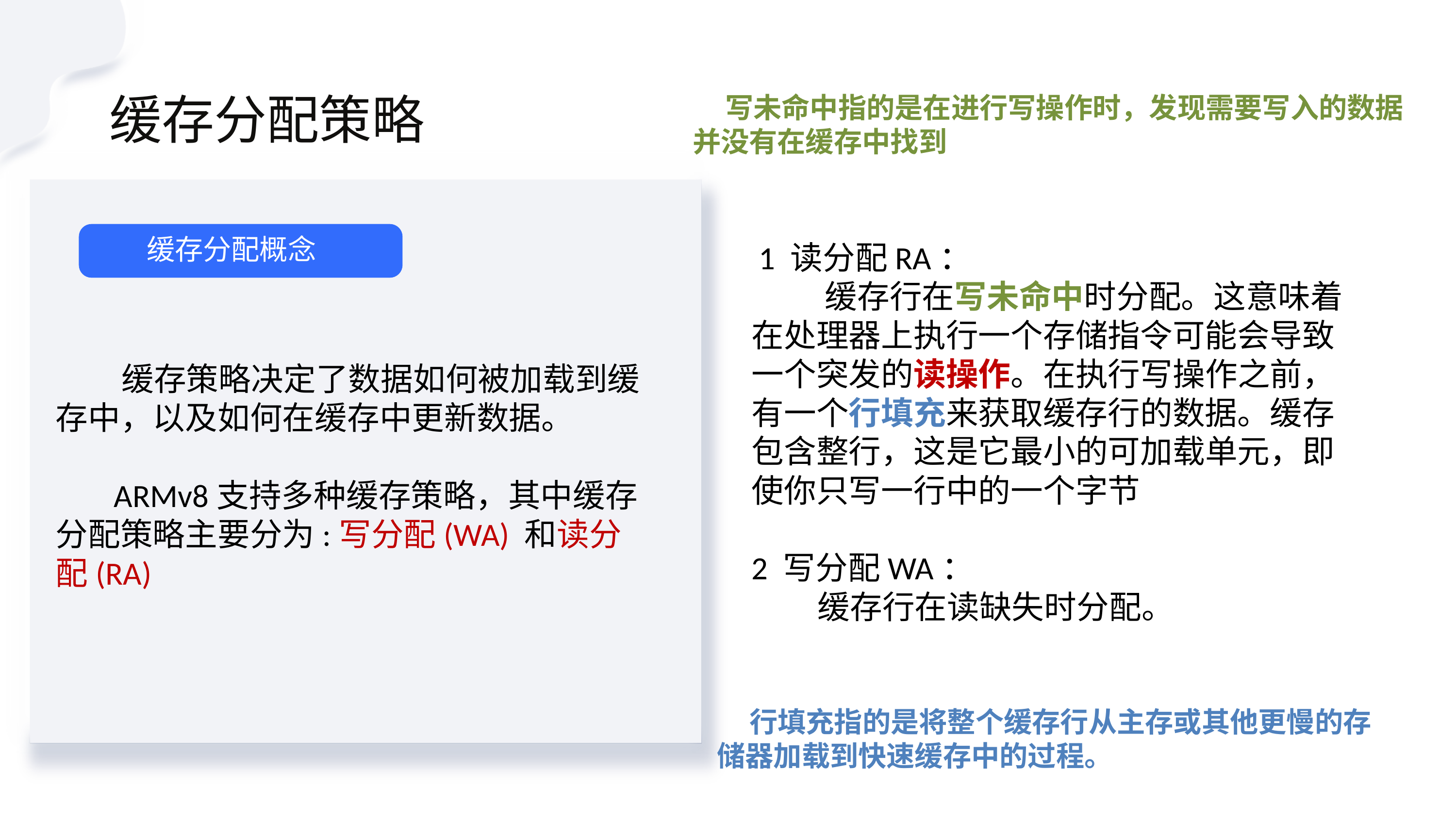

写未命中指的是在进行写操作时，发现需要写入的数据并没有在缓存中找到
缓存分配策略

缓存分配概念

 1 读分配RA：
         缓存行在写未命中时分配。这意味着在处理器上执行一个存储指令可能会导致一个突发的读操作。在执行写操作之前，有一个行填充来获取缓存行的数据。缓存包含整行，这是它最小的可加载单元，即使你只写一行中的一个字节

2 写分配WA：
        缓存行在读缺失时分配。
        缓存策略决定了数据如何被加载到缓存中，以及如何在缓存中更新数据。

        ARMv8支持多种缓存策略，其中缓存分配策略主要分为:写分配(WA) 和读分配(RA)
    行填充指的是将整个缓存行从主存或其他更慢的存储器加载到快速缓存中的过程。